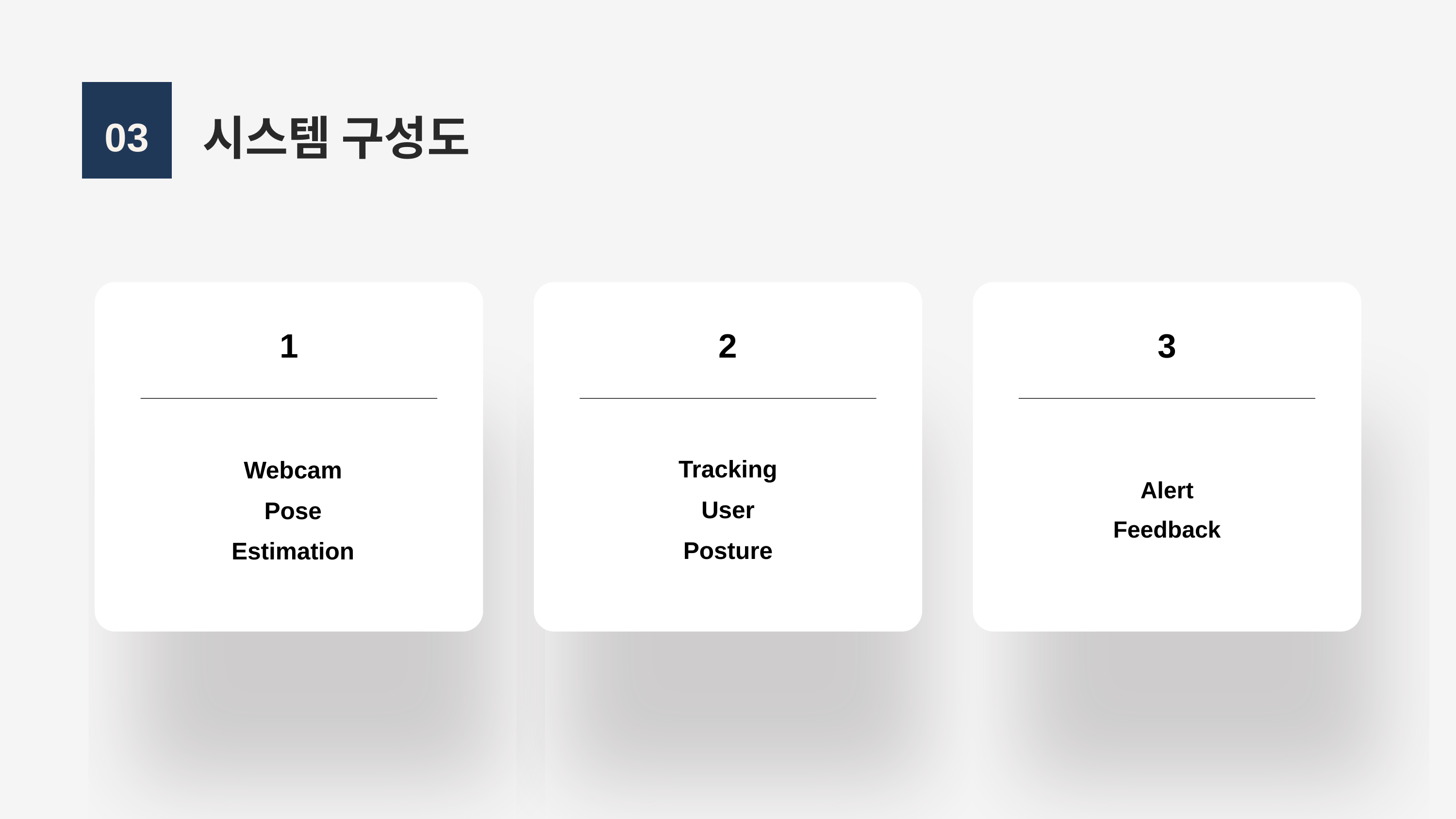

시스템 구성도
03

1
2
3

Tracking
User
Posture
Webcam
Pose
Estimation
Alert
Feedback